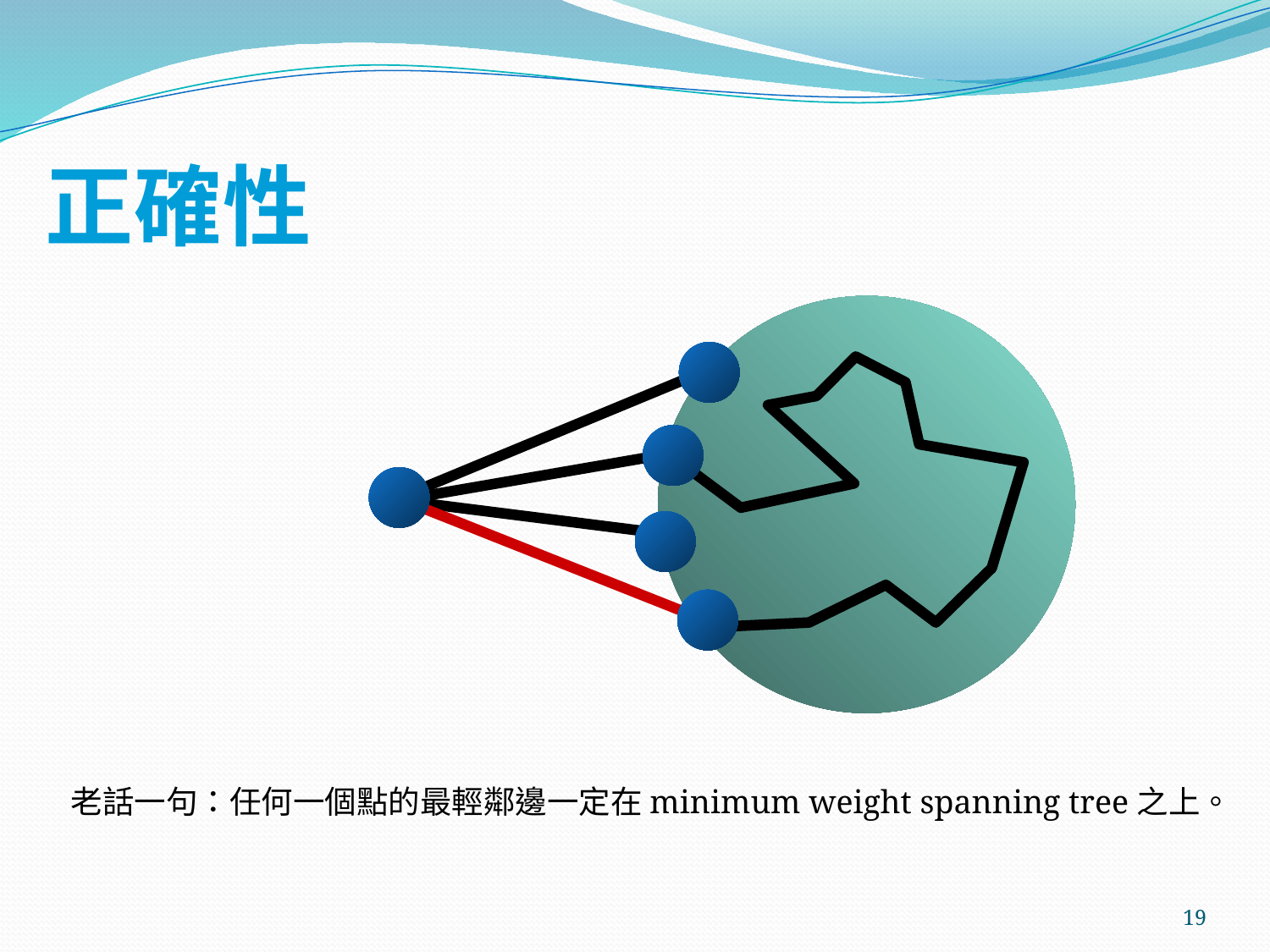

# 正確性

老話一句：任何一個點的最輕鄰邊一定在minimum weight spanning tree之上。
19